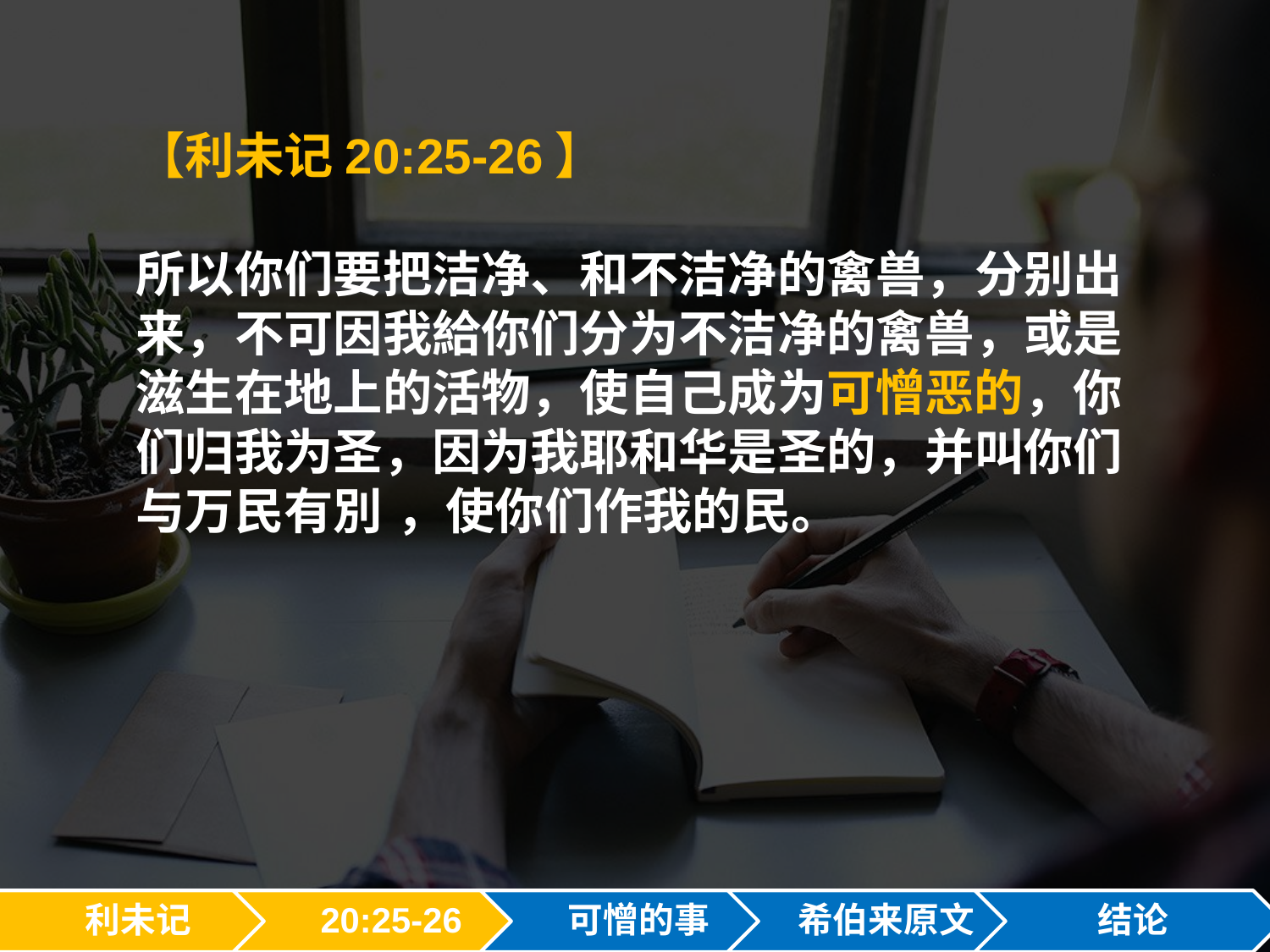

【利未记20:25-26】

所以你们要把洁净、和不洁净的禽兽，分别出来，不可因我給你们分为不洁净的禽兽，或是滋生在地上的活物，使自己成为可憎恶的，你们归我为圣，因为我耶和华是圣的，并叫你们与万民有別 ，使你们作我的民。
利未记
20:25-26
可憎的事
希伯来原文
结论